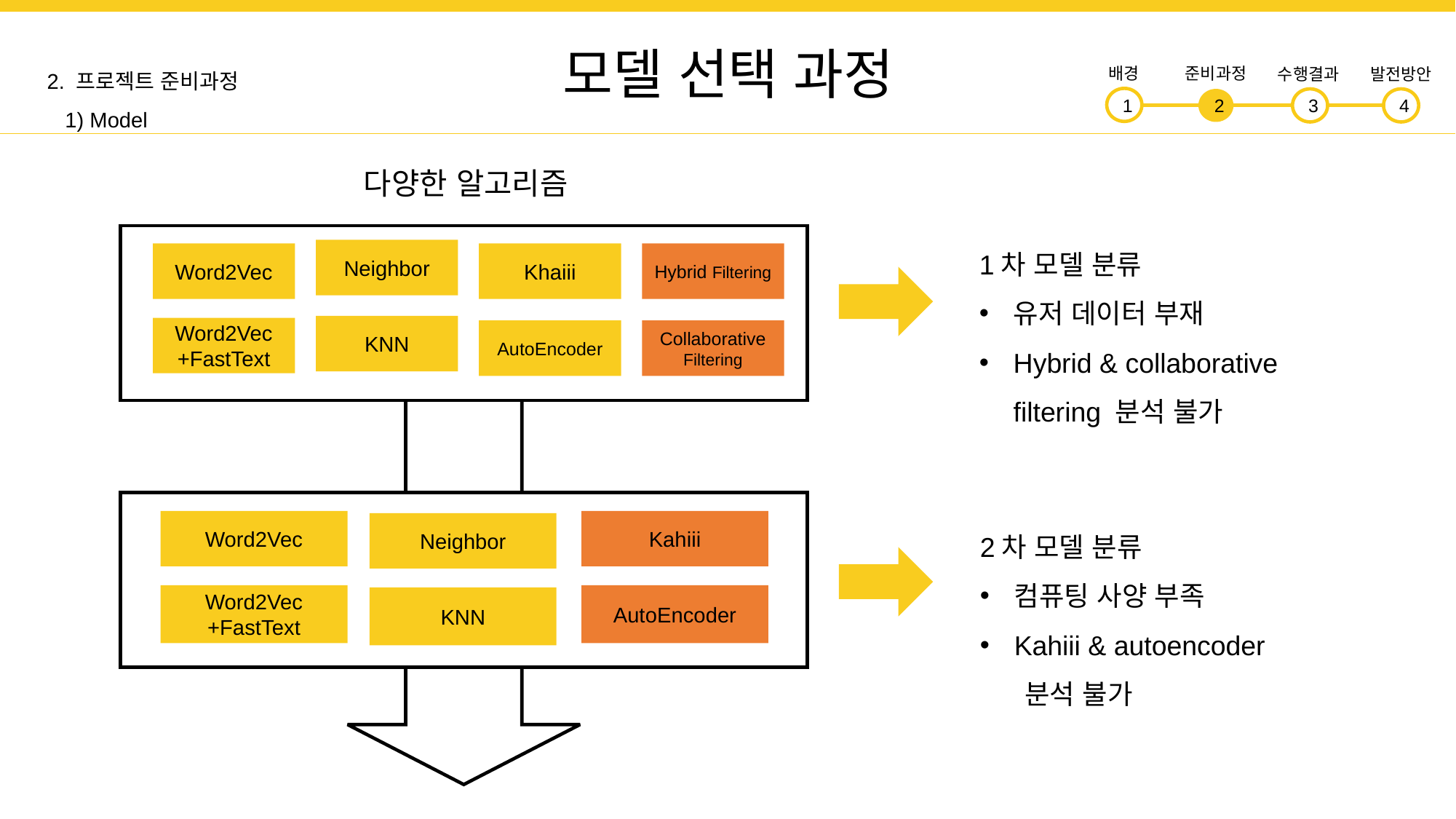

모델 선택 과정
2. 프로젝트 준비과정
   1) Model
배경
준비과정
수행결과
발전방안
3
4
1
2
다양한 알고리즘

1차 모델 분류
유저 데이터 부재
Hybrid & collaborative filtering 분석 불가
Neighbor
Word2Vec
Khaiii
Hybrid Filtering

KNN
Word2Vec +FastText
AutoEncoder
Collaborative
Filtering

2차 모델 분류
컴퓨팅 사양 부족
Kahiii & autoencoder
     분석 불가
Word2Vec
Kahiii
Neighbor

Word2Vec +FastText
AutoEncoder
KNN